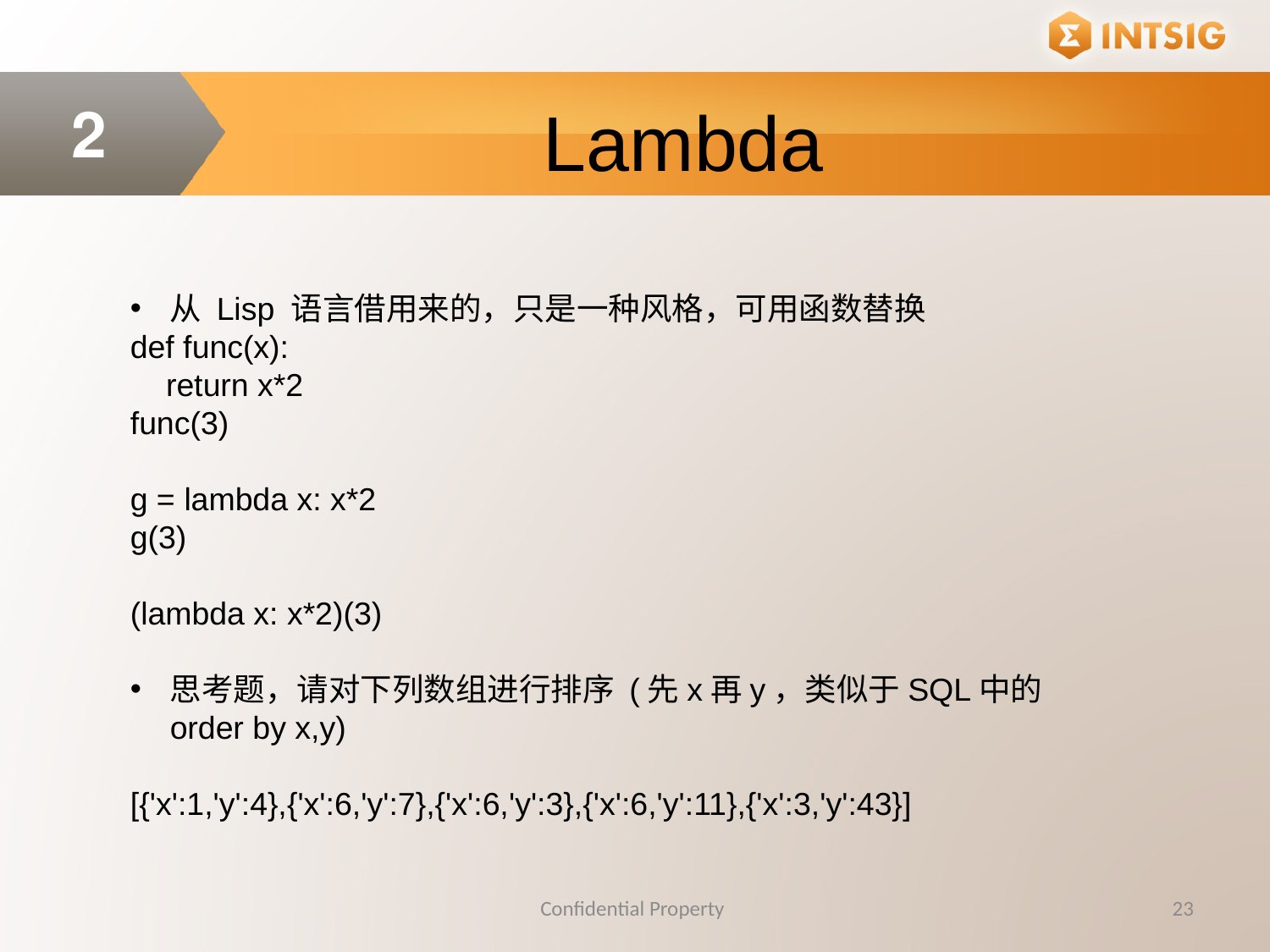

Lambda
2
从 Lisp 语言借用来的，只是一种风格，可用函数替换
def func(x):
    return x*2
func(3)

g = lambda x: x*2
g(3)

(lambda x: x*2)(3)

思考题，请对下列数组进行排序 (先x再y，类似于SQL中的order by x,y)

[{'x':1,'y':4},{'x':6,'y':7},{'x':6,'y':3},{'x':6,'y':11},{'x':3,'y':43}]

Confidential Property
23